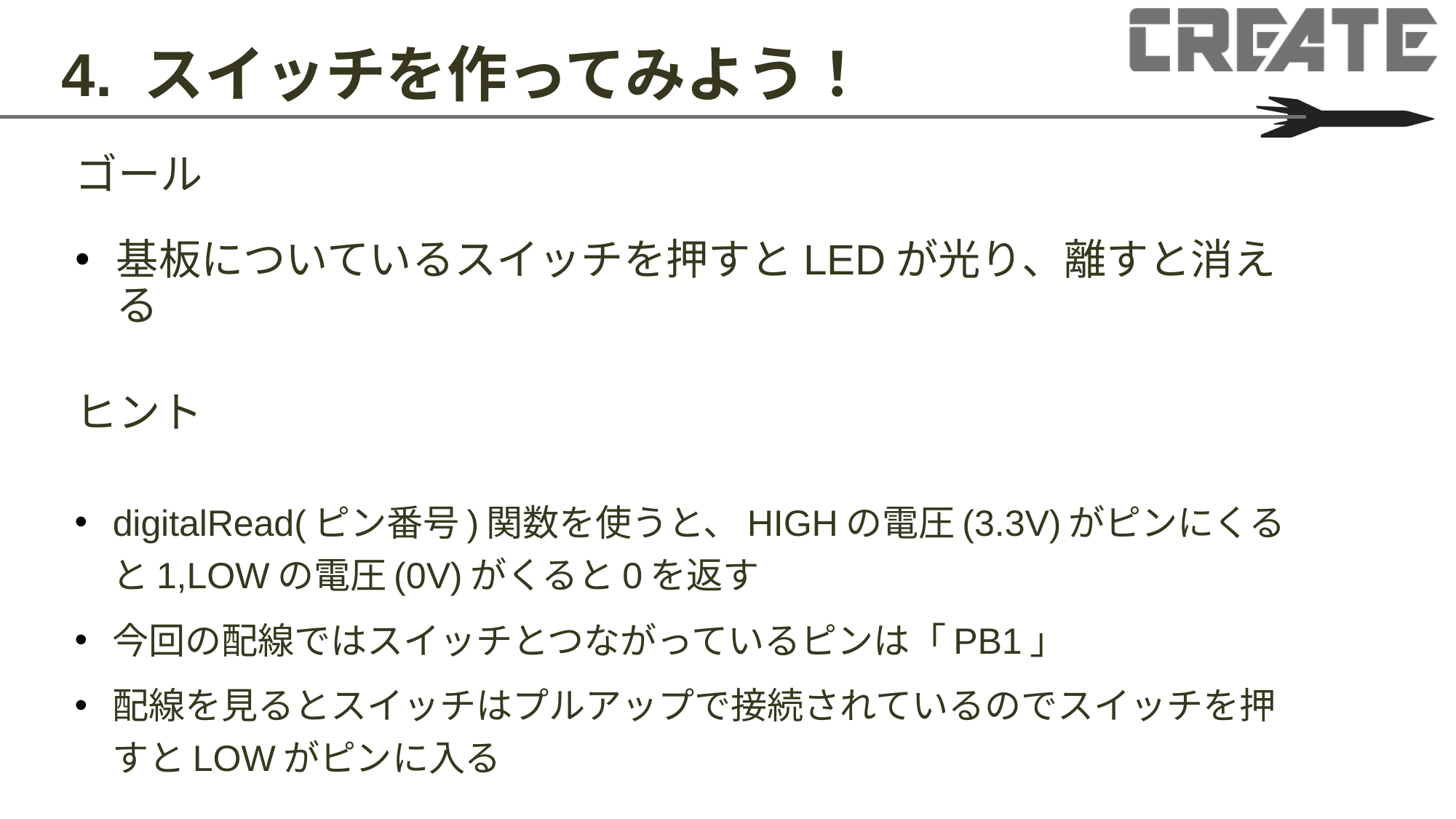

# 4. スイッチを作ってみよう！
ゴール
基板についているスイッチを押すとLEDが光り、離すと消える
ヒント
digitalRead(ピン番号)関数を使うと、HIGHの電圧(3.3V)がピンにくると1,LOWの電圧(0V)がくると0を返す
今回の配線ではスイッチとつながっているピンは「PB1」
配線を見るとスイッチはプルアップで接続されているのでスイッチを押すとLOWがピンに入る